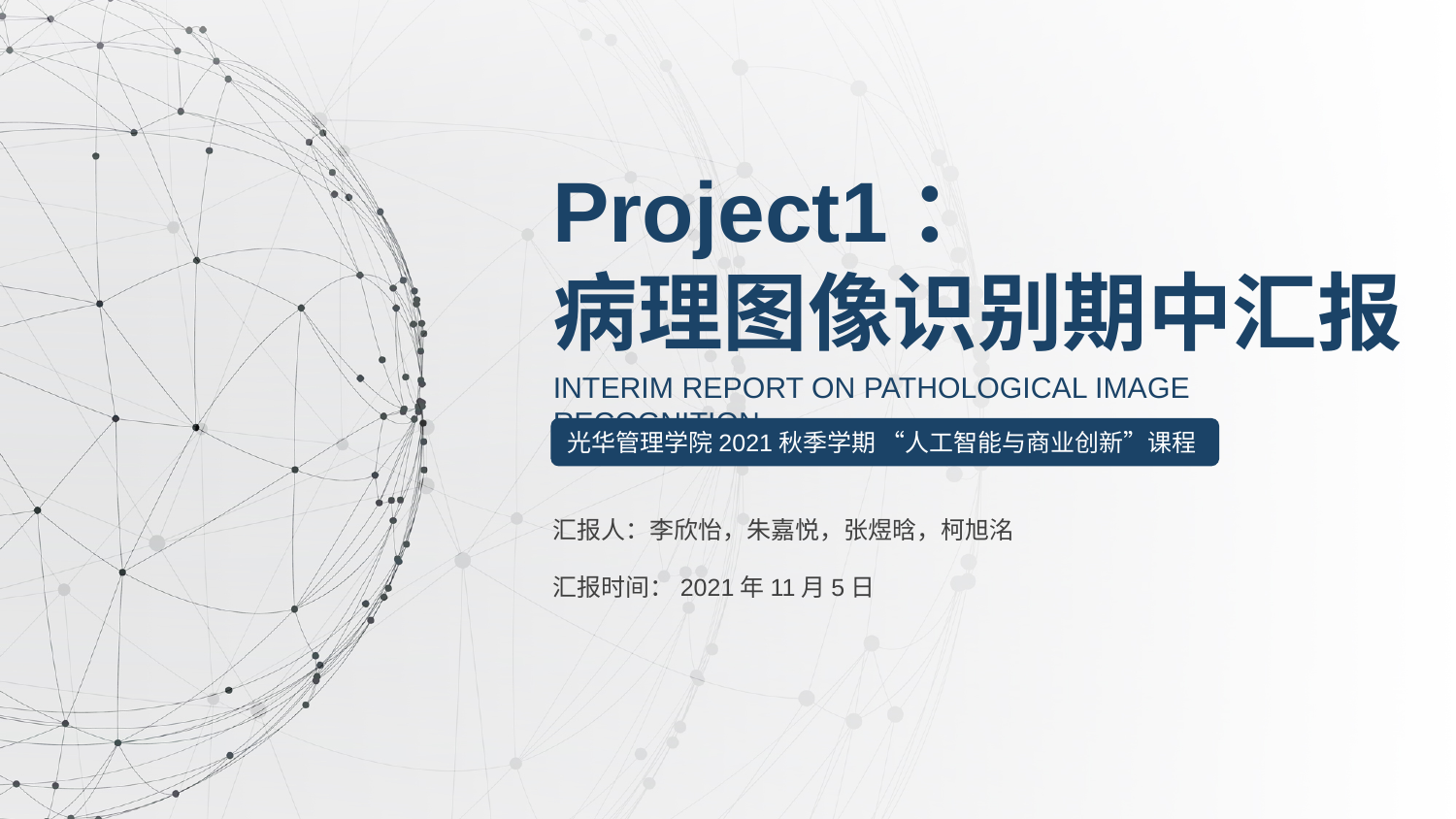

Project1：
病理图像识别期中汇报
interim report on pathological image recognition
光华管理学院2021秋季学期 “人工智能与商业创新”课程
汇报人：李欣怡，朱嘉悦，张煜晗，柯旭洺

汇报时间：2021年11月5日